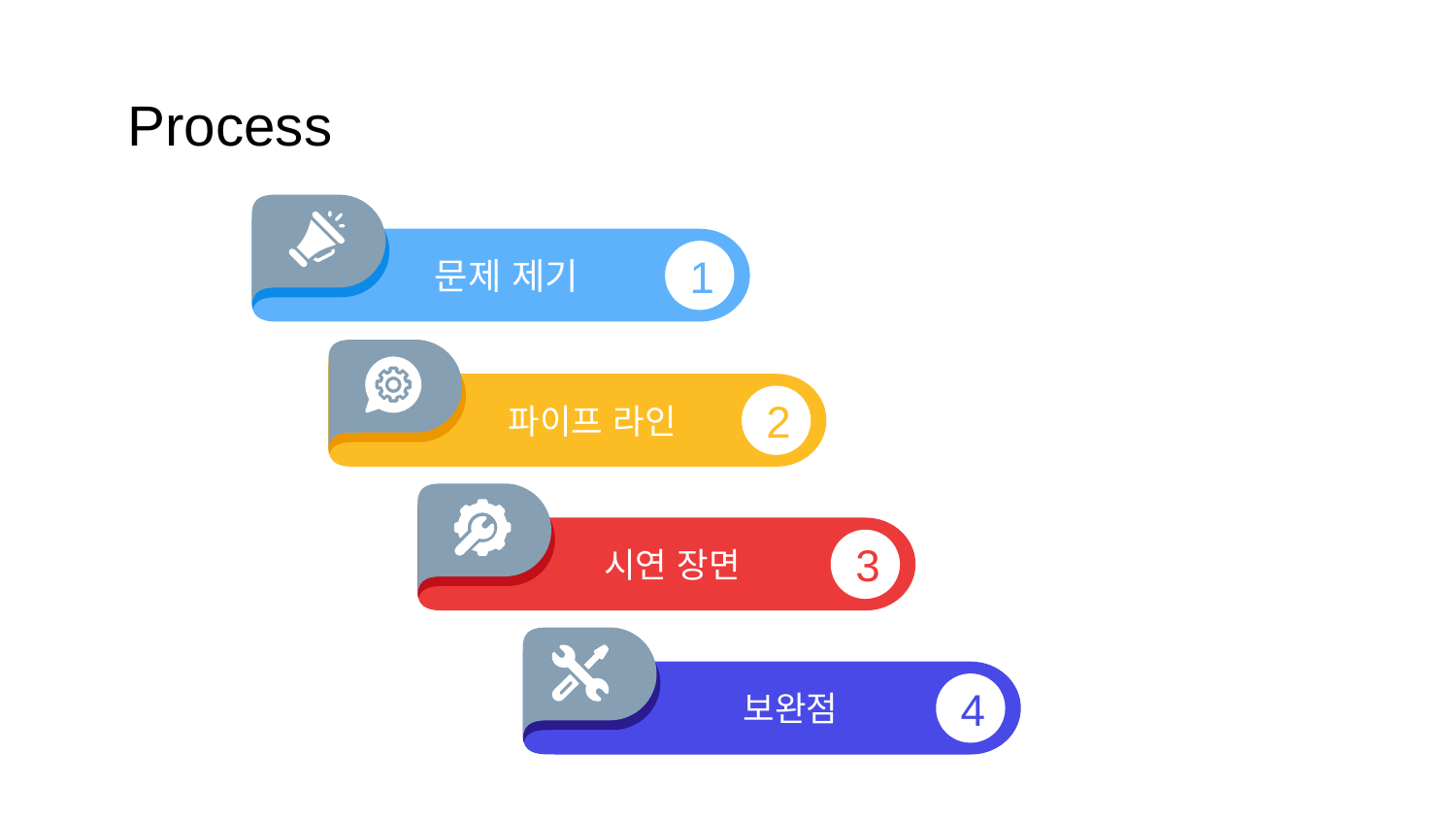

# Process

1
문제 제기

2
파이프 라인

3
시연 장면

4
보완점